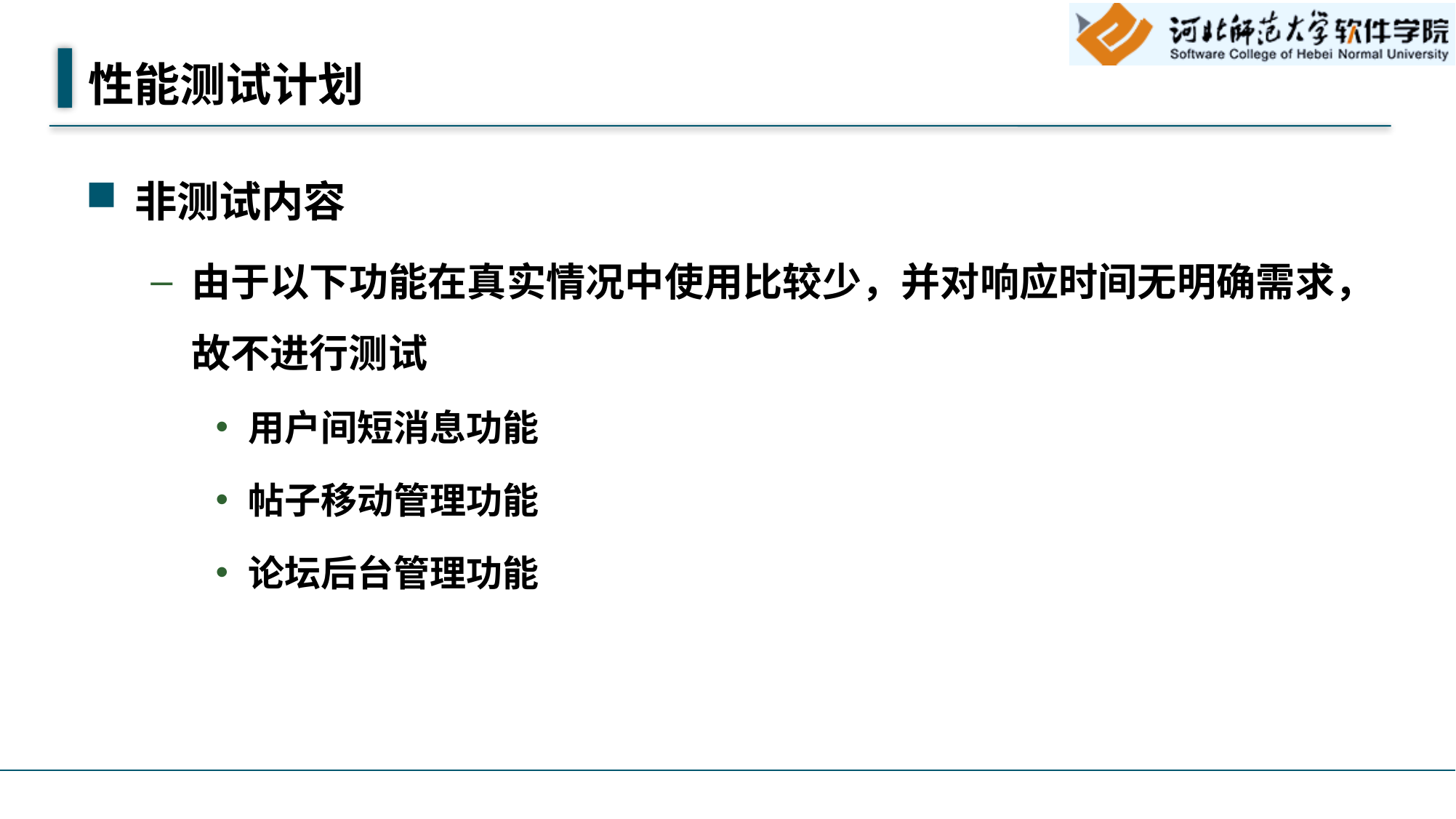

# 性能测试计划
非测试内容
由于以下功能在真实情况中使用比较少，并对响应时间无明确需求，故不进行测试
用户间短消息功能
帖子移动管理功能
论坛后台管理功能